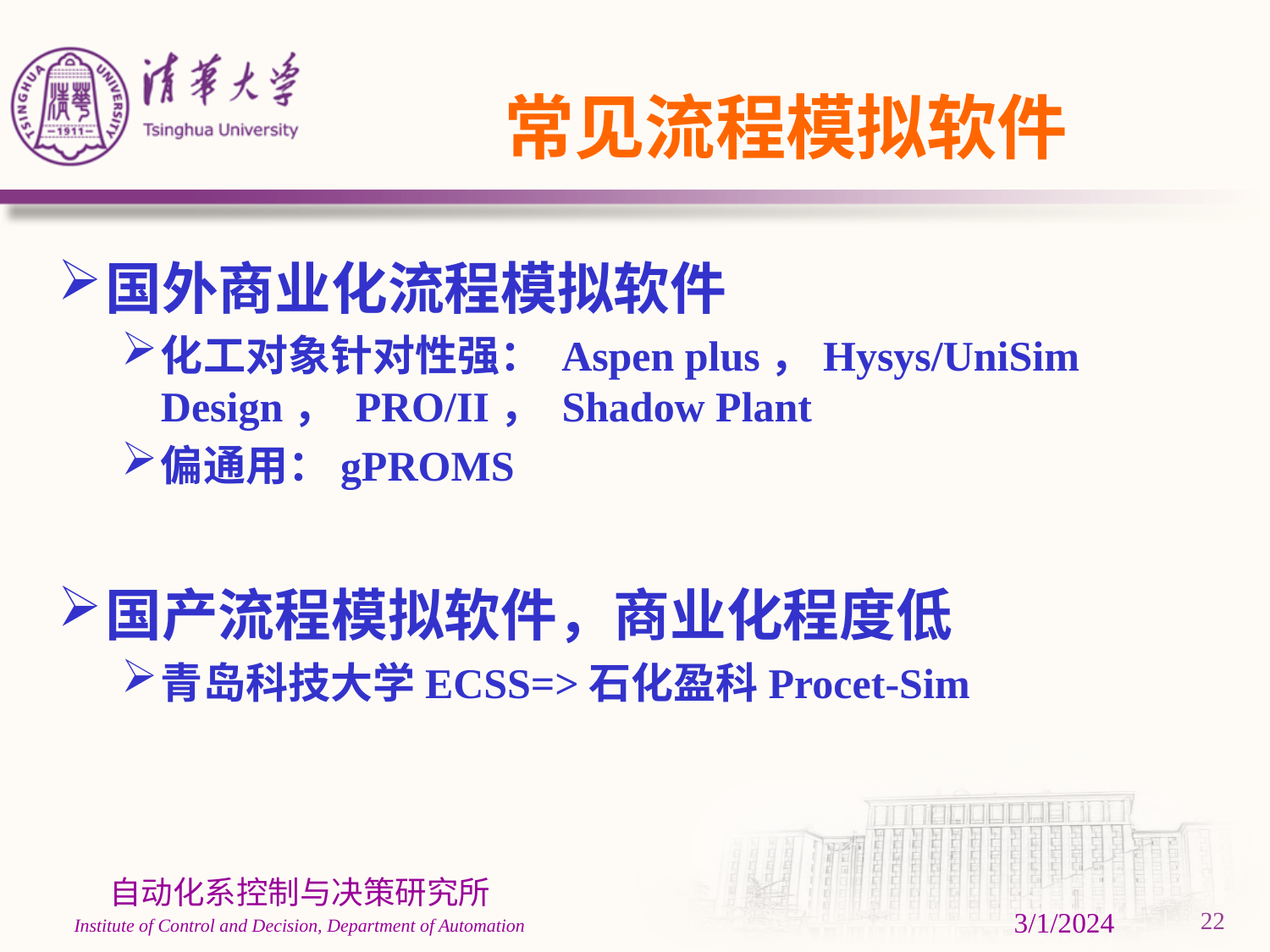

# 常见流程模拟软件
国外商业化流程模拟软件
化工对象针对性强： Aspen plus，Hysys/UniSim Design， PRO/II， Shadow Plant
偏通用：gPROMS

国产流程模拟软件，商业化程度低
青岛科技大学ECSS=>石化盈科Procet-Sim

3/1/2024
22